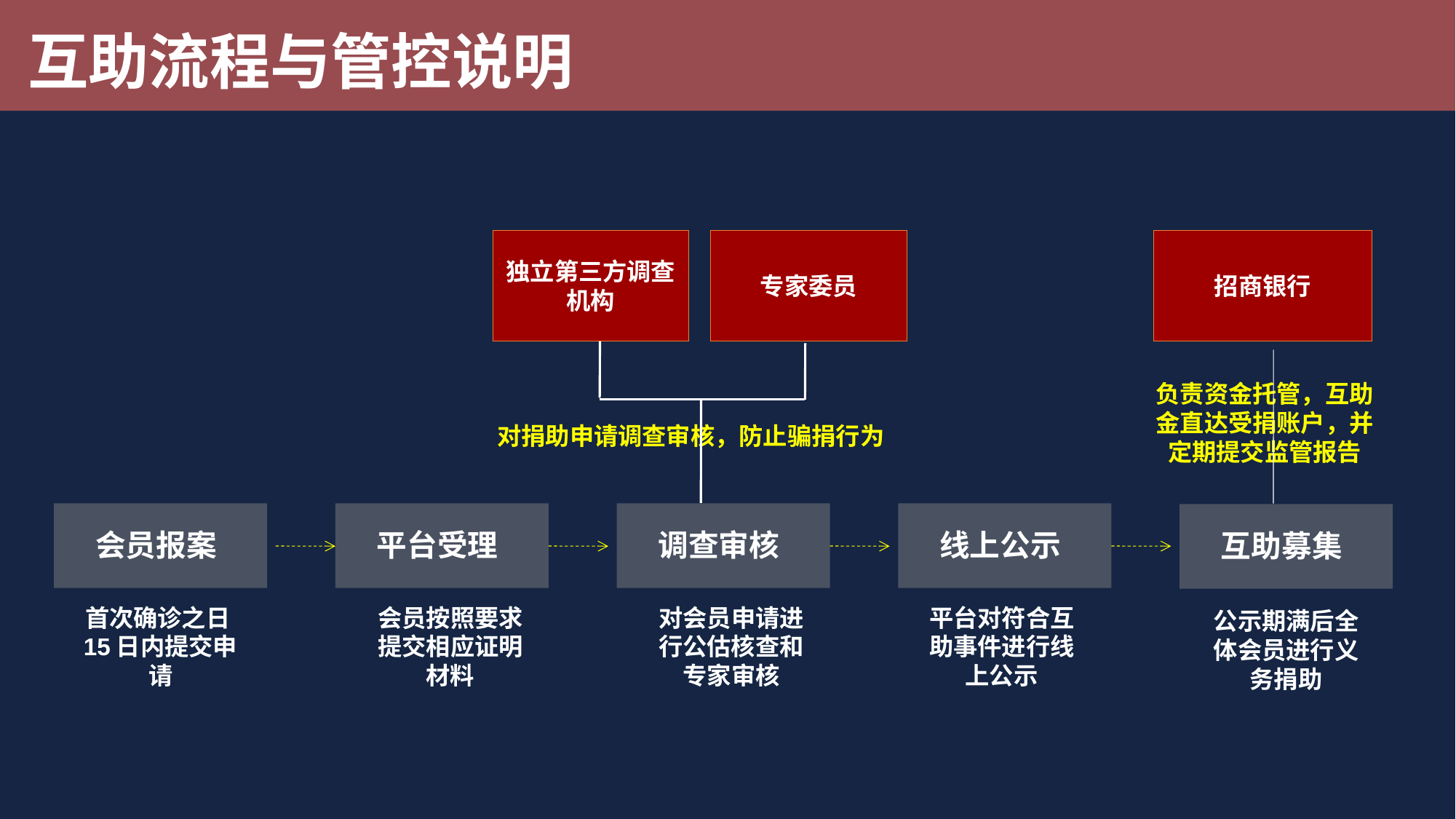

互助流程与管控说明
招商银行
独立第三方调查机构
专家委员
负责资金托管，互助金直达受捐账户，并定期提交监管报告
对捐助申请调查审核，防止骗捐行为

会员报案
平台受理
调查审核
线上公示
互助募集
首次确诊之日15日内提交申请
会员按照要求提交相应证明材料
对会员申请进行公估核查和专家审核
平台对符合互助事件进行线上公示
公示期满后全体会员进行义务捐助